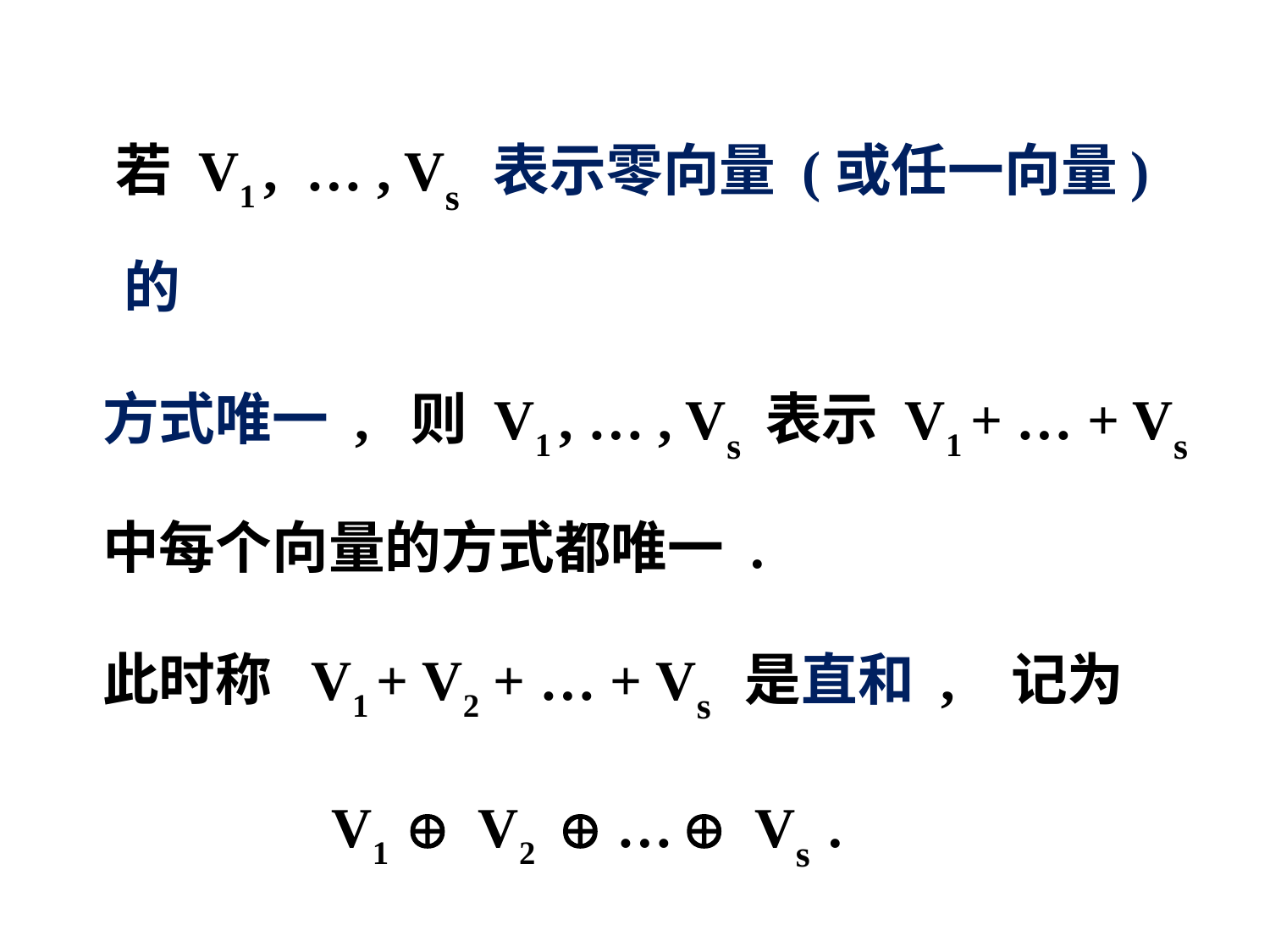

若 V1 ,  … , Vs  表示零向量 (或任一向量) 的
 方式唯一 ,  则 V1 , … , Vs 表示 V1 + … + Vs
 中每个向量的方式都唯一 .
 此时称  V1 + V2 + … + Vs  是直和 ,   记为
                  V1  ⊕  V2  ⊕ … ⊕  Vs  .
        α   =   α1   +  α2    + … +  αs  ,     α i  ∈ Vi